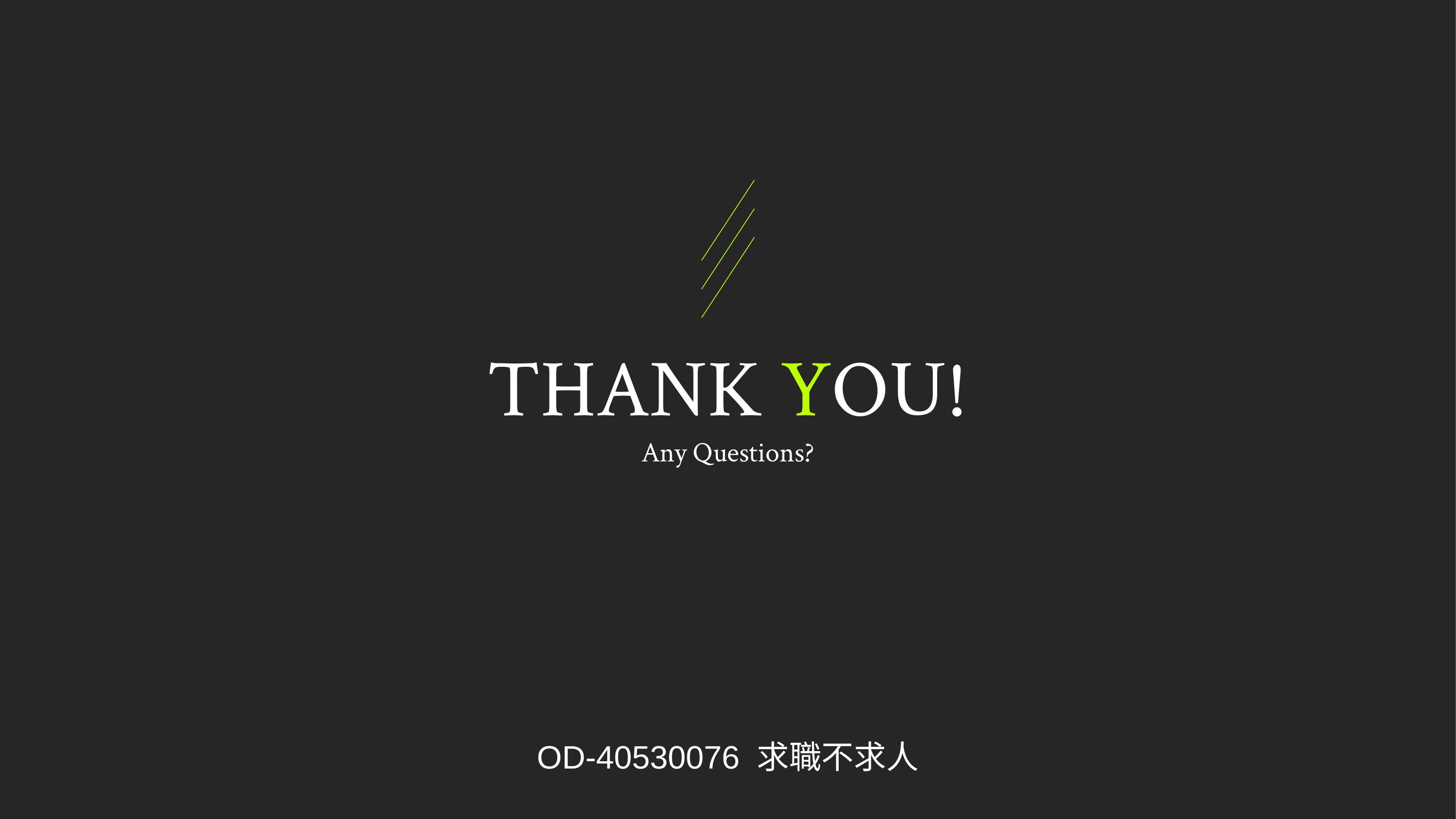

# THANK YOU!
Any Questions?
OD-40530076 求職不求人